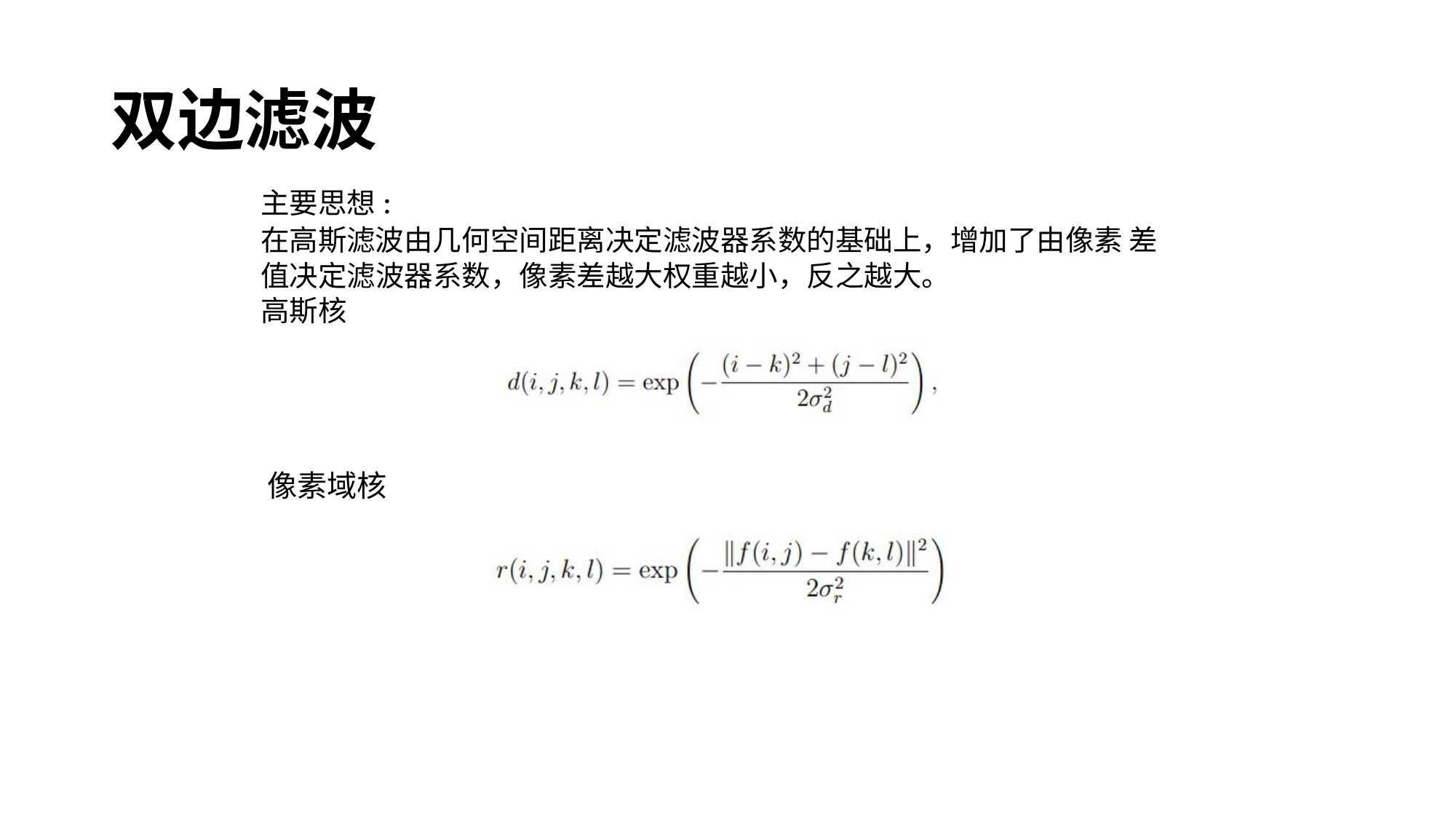

# 双边滤波
主要思想:
在高斯滤波由几何空间距离决定滤波器系数的基础上，增加了由像素 差值决定滤波器系数，像素差越大权重越小，反之越大。
高斯核

像素域核